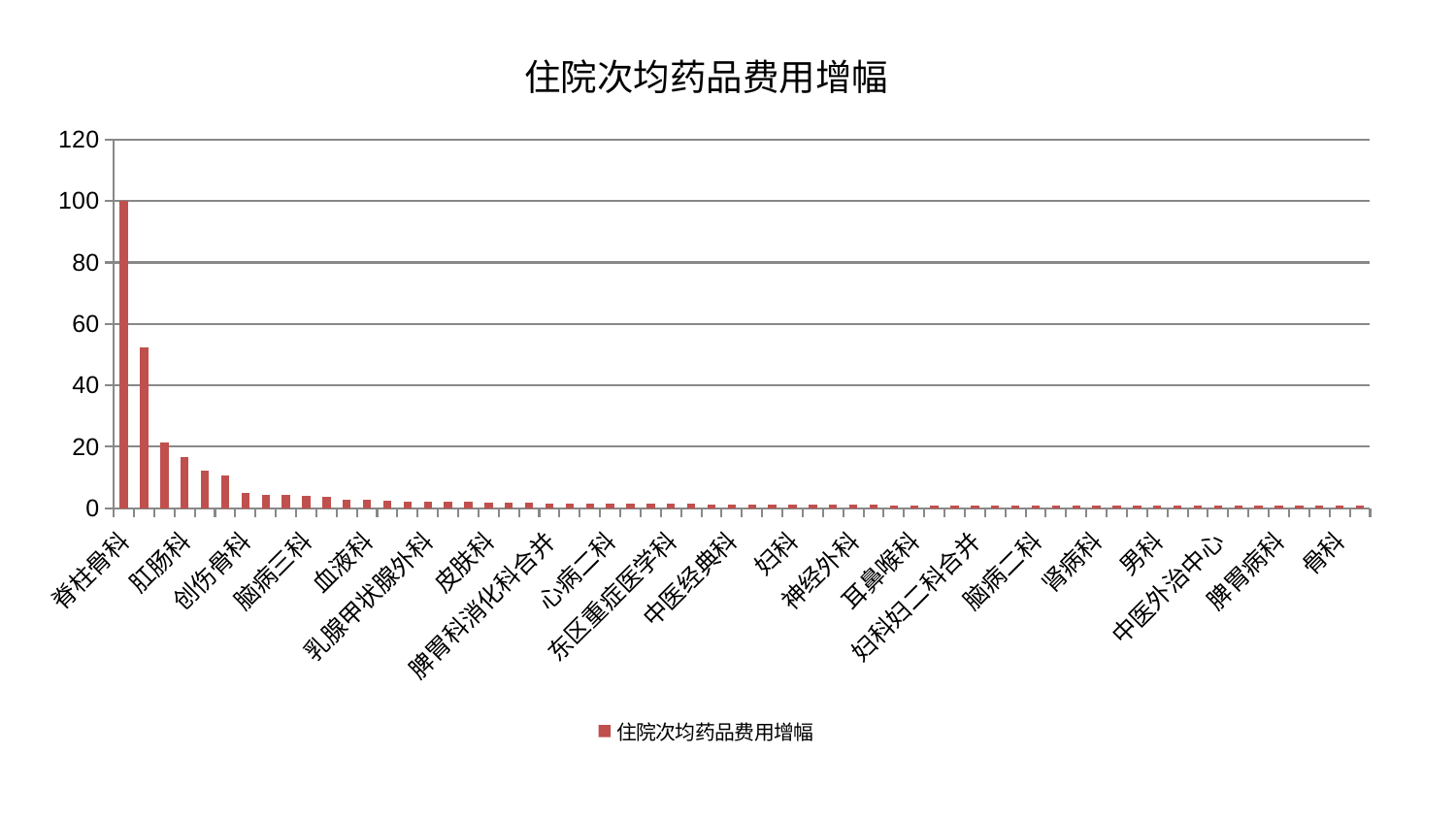

### Chart: 住院次均药品费用增幅

| Category | 住院次均药品费用增幅 |
|---|---|
| 脊柱骨科 | 99.99999999999999 |
| 风湿病科 | 52.27825621666387 |
| 身心医学科 | 21.46241549264705 |
| 肛肠科 | 16.717240452754037 |
| 西区重症医学科 | 12.241394346388224 |
| 综合内科 | 10.77507460825453 |
| 创伤骨科 | 5.1220349220663595 |
| 针灸科 | 4.458290335039555 |
| 泌尿外科 | 4.396217342223599 |
| 脑病三科 | 4.154960461742804 |
| 小儿推拿科 | 3.814322799198263 |
| 儿科 | 2.7176884563560577 |
| 血液科 | 2.6961299937451275 |
| 显微骨科 | 2.5583646218335856 |
| 关节骨科 | 2.234249893709666 |
| 乳腺甲状腺外科 | 2.2152849250709465 |
| 重症医学科 | 2.1628118617493026 |
| 心病四科 | 1.9964141565801634 |
| 皮肤科 | 1.8775140463700988 |
| 肾脏内科 | 1.7640717487746504 |
| 心病三科 | 1.716176984608722 |
| 脾胃科消化科合并 | 1.6713033626438456 |
| 心病一科 | 1.602404086147633 |
| 消化内科 | 1.6010082991024264 |
| 心病二科 | 1.5782483619829104 |
| 口腔科 | 1.5694542184194464 |
| 心血管内科 | 1.5391255659849843 |
| 东区重症医学科 | 1.505262108329313 |
| 老年医学科 | 1.450266922615415 |
| 肝病科 | 1.3490599597939745 |
| 中医经典科 | 1.3431226310713127 |
| 脑病一科 | 1.331890369839229 |
| 推拿科 | 1.3273213919897 |
| 妇科 | 1.2634345994098006 |
| 普通外科 | 1.2405320038991592 |
| 肝胆外科 | 1.2280731028168714 |
| 神经外科 | 1.1790832963051652 |
| 呼吸内科 | 1.1588378099528058 |
| 医院 | 0.9868576859815495 |
| 耳鼻喉科 | 0.9819883578693529 |
| 神经内科 | 0.9816841790182201 |
| 小儿骨科 | 0.9740304522326712 |
| 妇科妇二科合并 | 0.9729198816323787 |
| 产科 | 0.9363172695615892 |
| 运动损伤骨科 | 0.9297102931749996 |
| 脑病二科 | 0.925796022907618 |
| 肿瘤内科 | 0.9190680623641438 |
| 康复科 | 0.9129449321291482 |
| 肾病科 | 0.8720305475808676 |
| 内分泌科 | 0.86933469316682 |
| 美容皮肤科 | 0.856143279689369 |
| 男科 | 0.8341437456428131 |
| 眼科 | 0.8175972180703668 |
| 妇二科 | 0.8122809983280486 |
| 中医外治中心 | 0.8082238290419573 |
| 东区肾病科 | 0.7790679073311585 |
| 微创骨科 | 0.7739551902116104 |
| 脾胃病科 | 0.7671016766299993 |
| 治未病中心 | 0.766289911006217 |
| 胸外科 | 0.7540144900567659 |
| 骨科 | 0.7395144497962363 |
| 周围血管科 | 0.7311995620696782 |
110